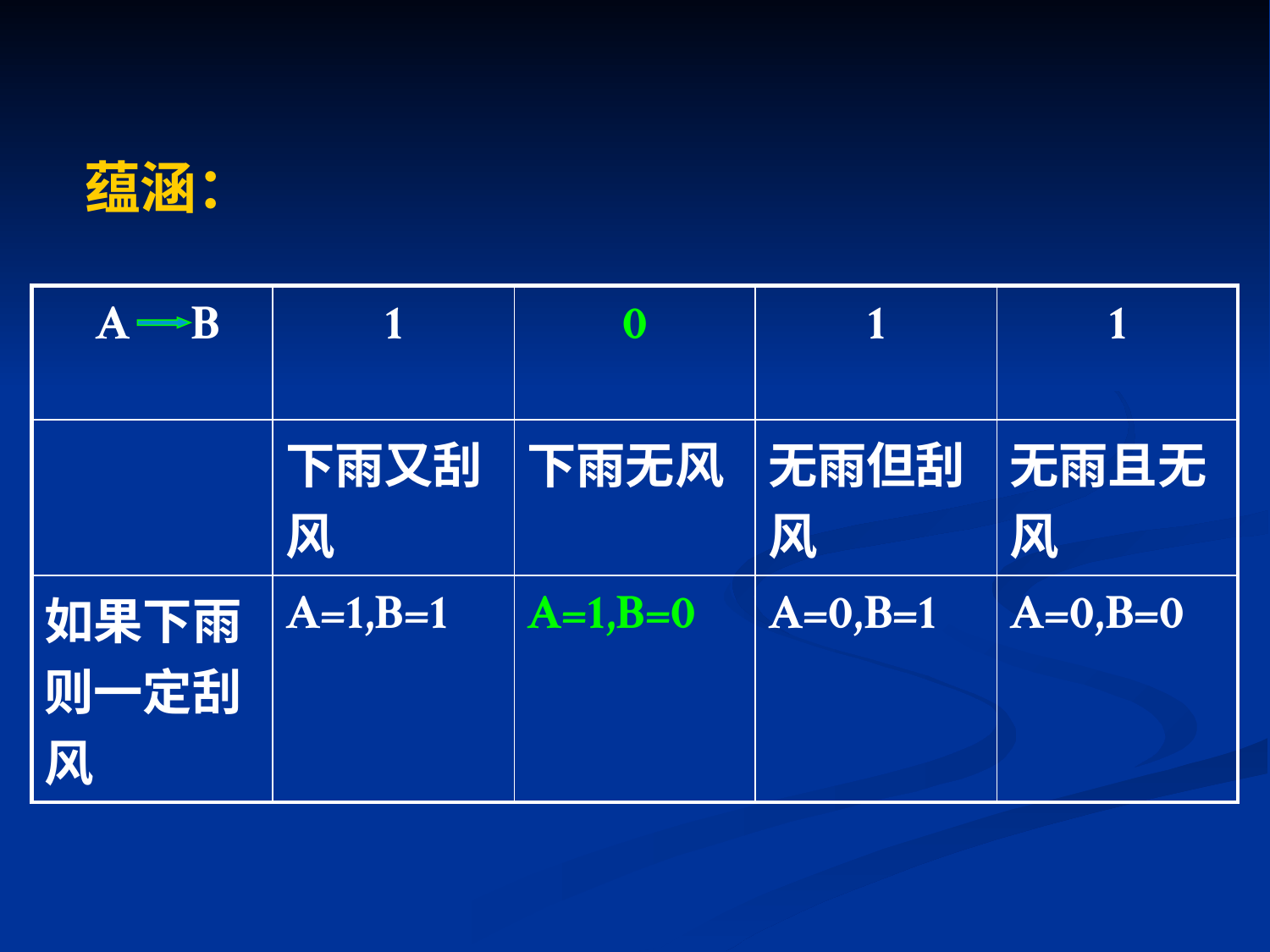

蕴涵：
| A B | 1 | 0 | 1 | 1 |
| --- | --- | --- | --- | --- |
|  | 下雨又刮风 | 下雨无风 | 无雨但刮风 | 无雨且无风 |
| 如果下雨则一定刮风 | A=1,B=1 | A=1,B=0 | A=0,B=1 | A=0,B=0 |